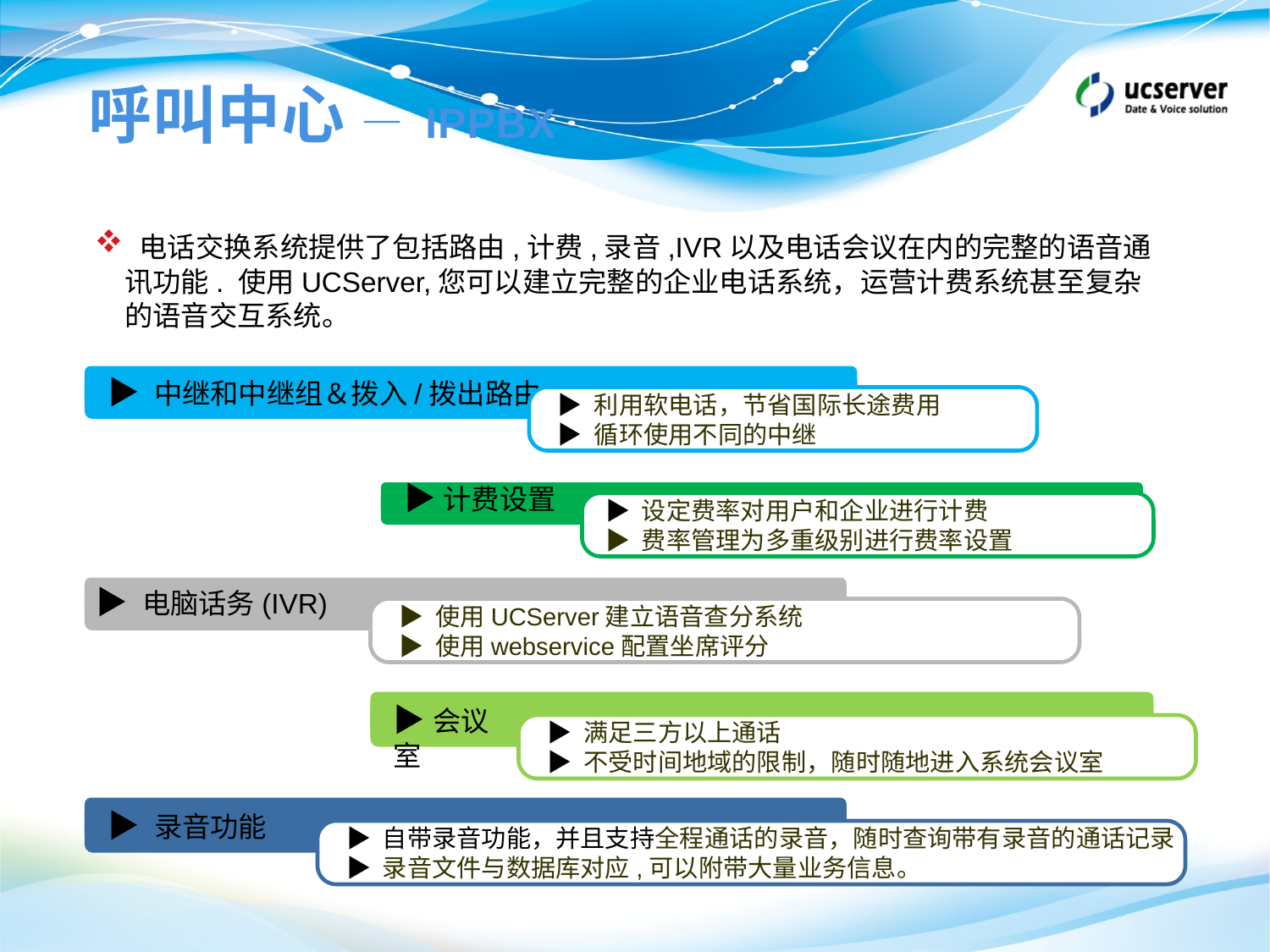

# 呼叫中心 — IPPBX
 电话交换系统提供了包括路由,计费,录音,IVR以及电话会议在内的完整的语音通讯功能. 使用UCServer,您可以建立完整的企业电话系统，运营计费系统甚至复杂的语音交互系统。

▶ 中继和中继组＆拨入/拨出路由
  ▶ 利用软电话，节省国际长途费用
  ▶ 循环使用不同的中继
▶计费设置

 ▶ 设定费率对用户和企业进行计费
 ▶ 费率管理为多重级别进行费率设置
 ▶ 电脑话务(IVR)

  ▶ 使用UCServer建立语音查分系统
  ▶ 使用webservice配置坐席评分

▶会议室
  ▶ 满足三方以上通话
  ▶ 不受时间地域的限制，随时随地进入系统会议室

▶ 录音功能
  ▶ 自带录音功能，并且支持全程通话的录音，随时查询带有录音的通话记录
  ▶ 录音文件与数据库对应,可以附带大量业务信息。